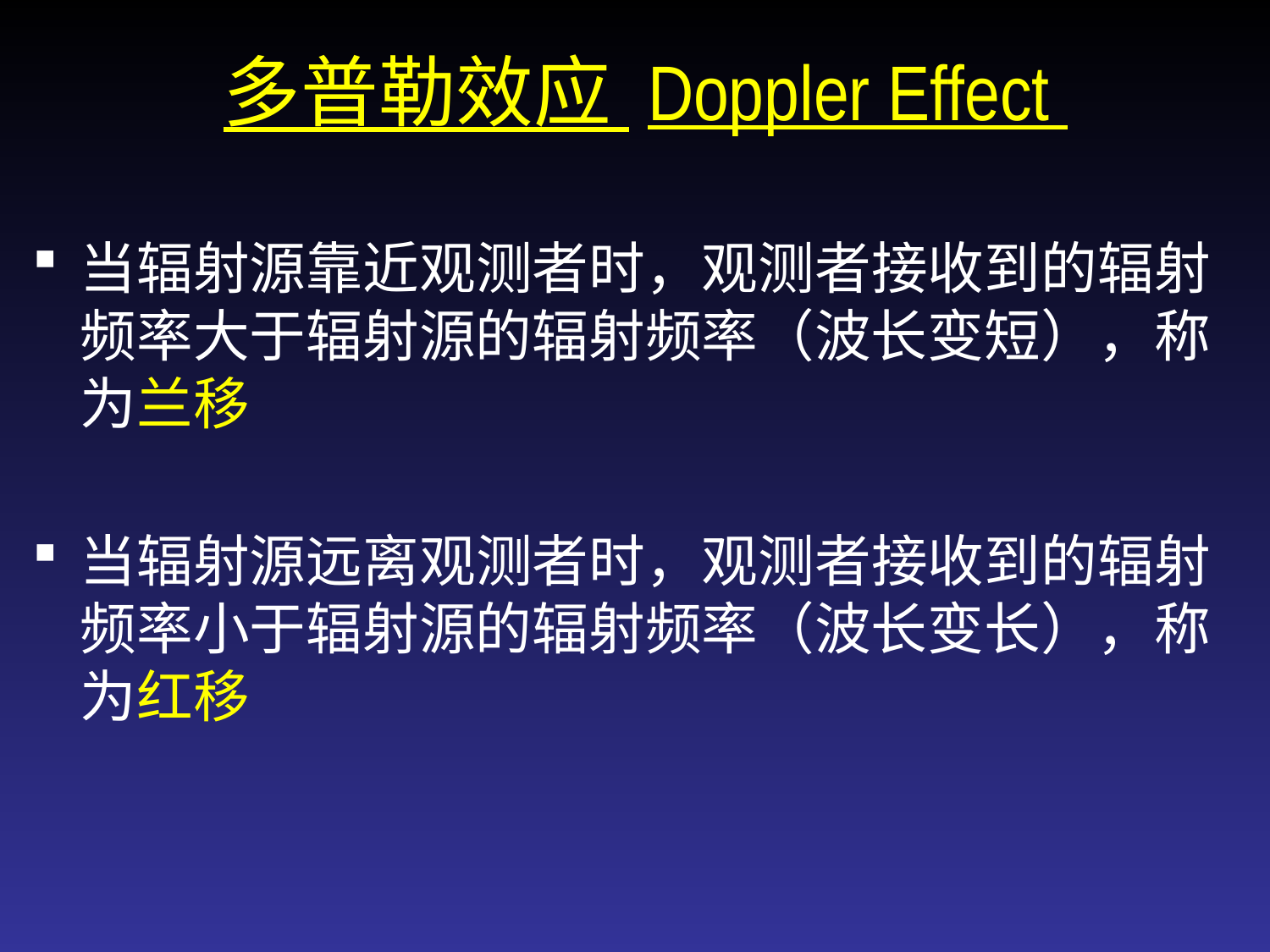

# 多普勒效应 Doppler Effect
当辐射源靠近观测者时，观测者接收到的辐射频率大于辐射源的辐射频率（波长变短），称为兰移

当辐射源远离观测者时，观测者接收到的辐射频率小于辐射源的辐射频率（波长变长），称为红移